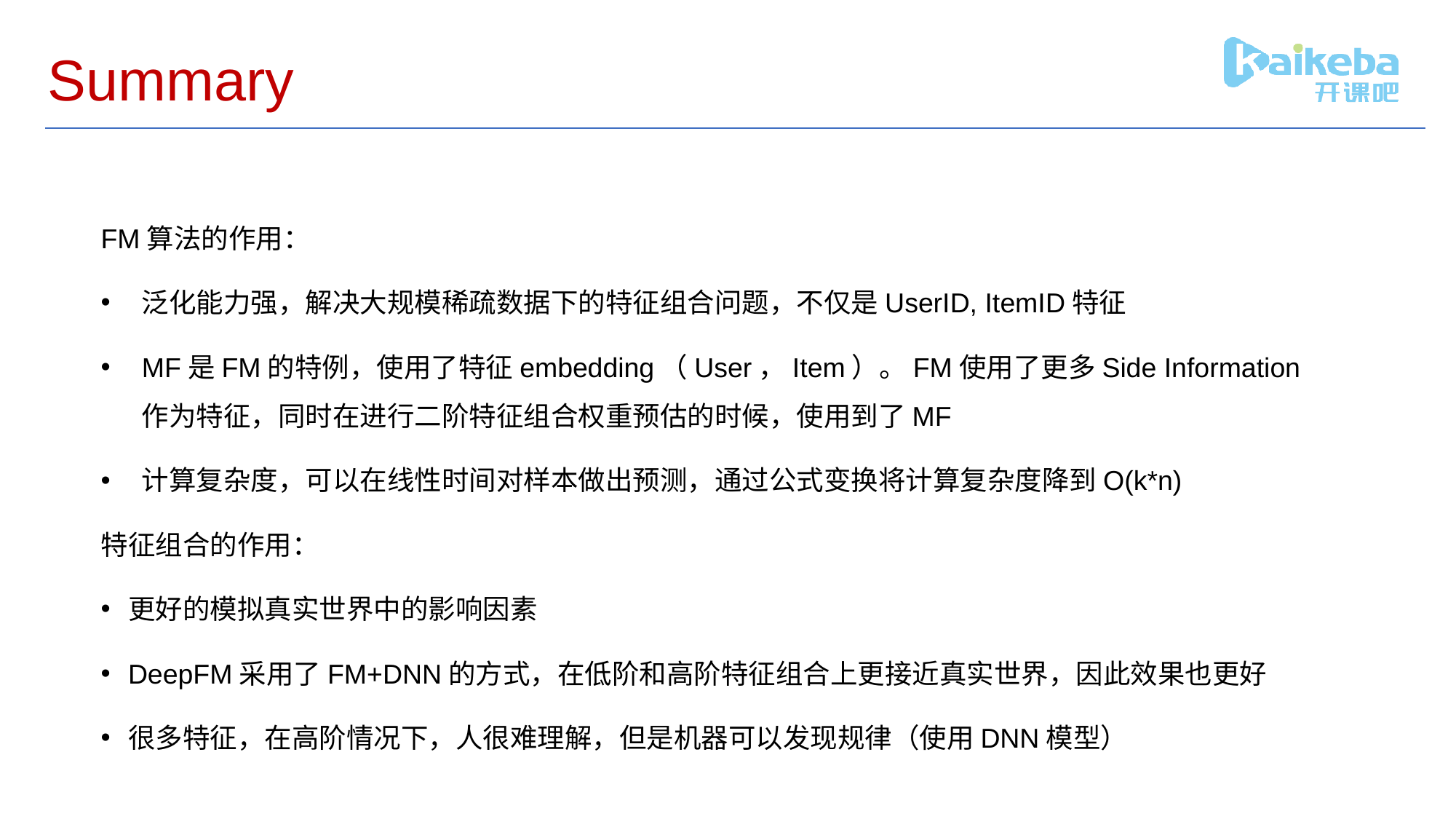

# Summary
FM算法的作用：
泛化能力强，解决大规模稀疏数据下的特征组合问题，不仅是UserID, ItemID特征
MF是FM的特例，使用了特征embedding（User，Item）。FM使用了更多Side Information作为特征，同时在进行二阶特征组合权重预估的时候，使用到了MF
计算复杂度，可以在线性时间对样本做出预测，通过公式变换将计算复杂度降到O(k*n)
特征组合的作用：
更好的模拟真实世界中的影响因素
DeepFM采用了FM+DNN的方式，在低阶和高阶特征组合上更接近真实世界，因此效果也更好
很多特征，在高阶情况下，人很难理解，但是机器可以发现规律（使用DNN模型）